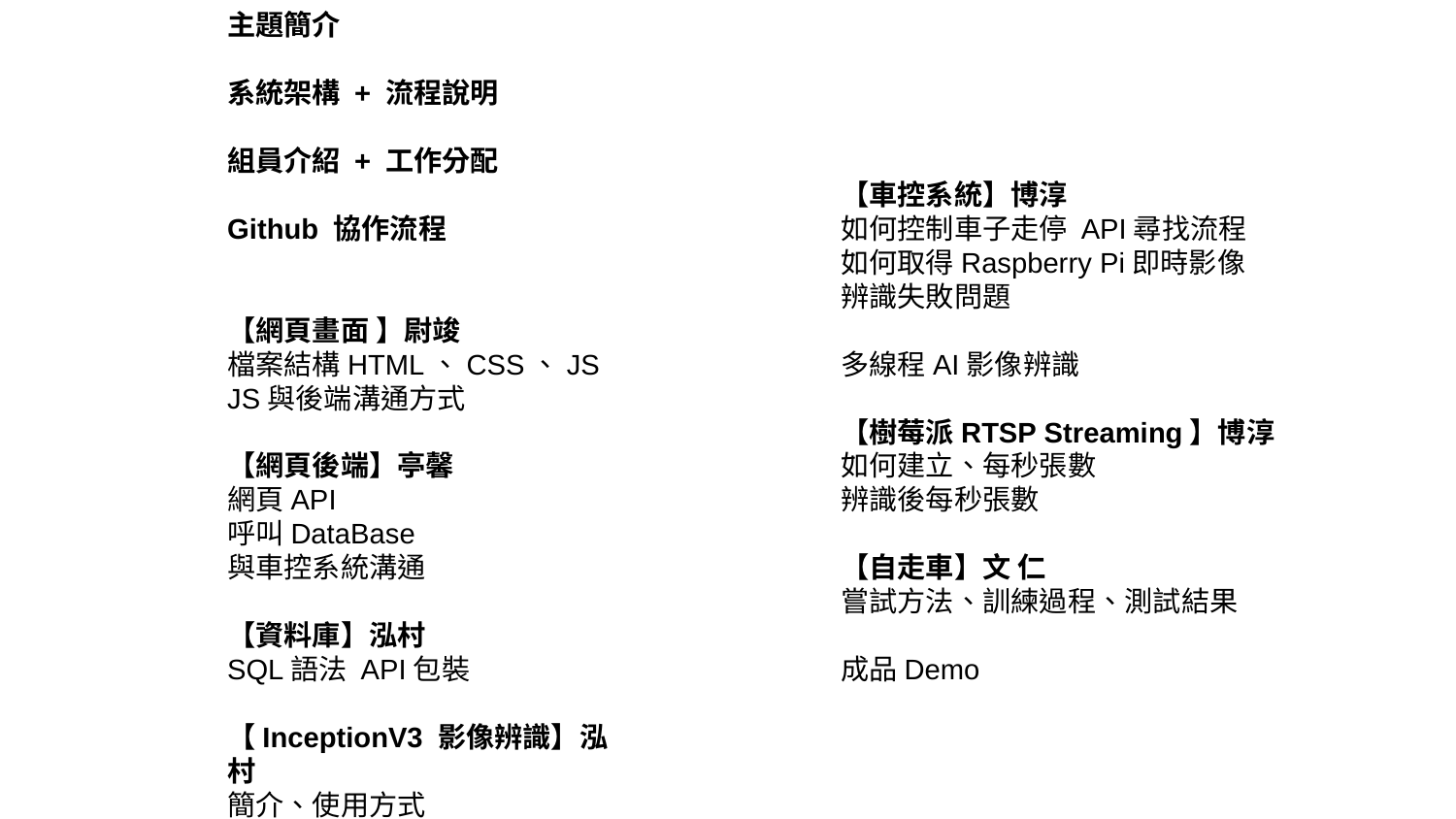

主題簡介

系統架構 + 流程說明

組員介紹 + 工作分配

Github 協作流程

【網頁畫面 】尉竣
檔案結構HTML、CSS、JS
JS與後端溝通方式

【網頁後端】亭馨
網頁API
呼叫DataBase
與車控系統溝通

【資料庫】泓村
SQL語法 API包裝

【InceptionV3 影像辨識】泓村
簡介、使用方式

【車控系統】博淳
如何控制車子走停 API尋找流程
如何取得Raspberry Pi即時影像
辨識失敗問題

多線程AI影像辨識

【樹莓派RTSP Streaming】博淳
如何建立、每秒張數
辨識後每秒張數

【自走車】文 仁
嘗試方法、訓練過程、測試結果

成品Demo